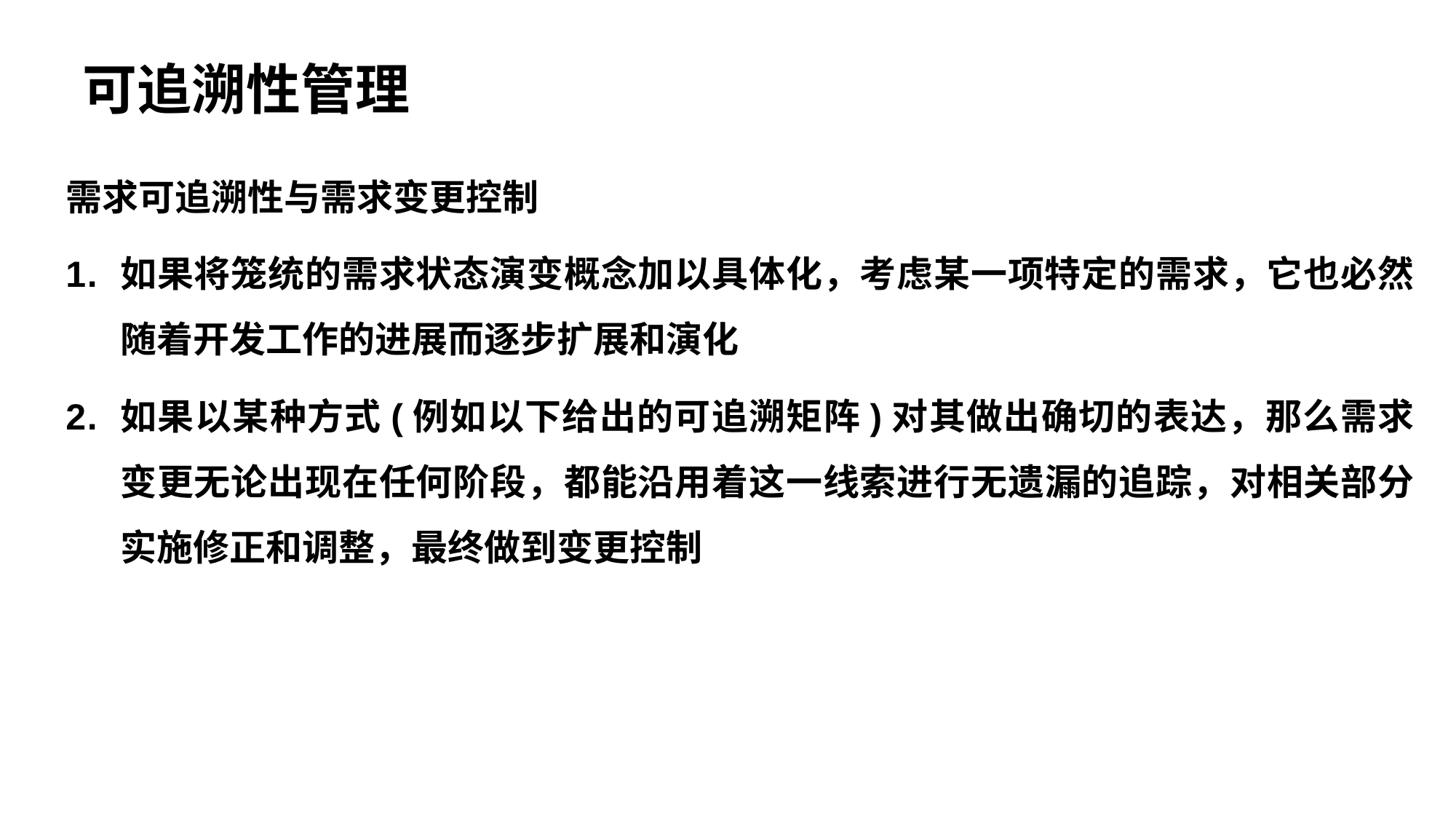

可追溯性管理
需求可追溯性与需求变更控制
如果将笼统的需求状态演变概念加以具体化，考虑某一项特定的需求，它也必然随着开发工作的进展而逐步扩展和演化
如果以某种方式(例如以下给出的可追溯矩阵)对其做出确切的表达，那么需求变更无论出现在任何阶段，都能沿用着这一线索进行无遗漏的追踪，对相关部分实施修正和调整，最终做到变更控制